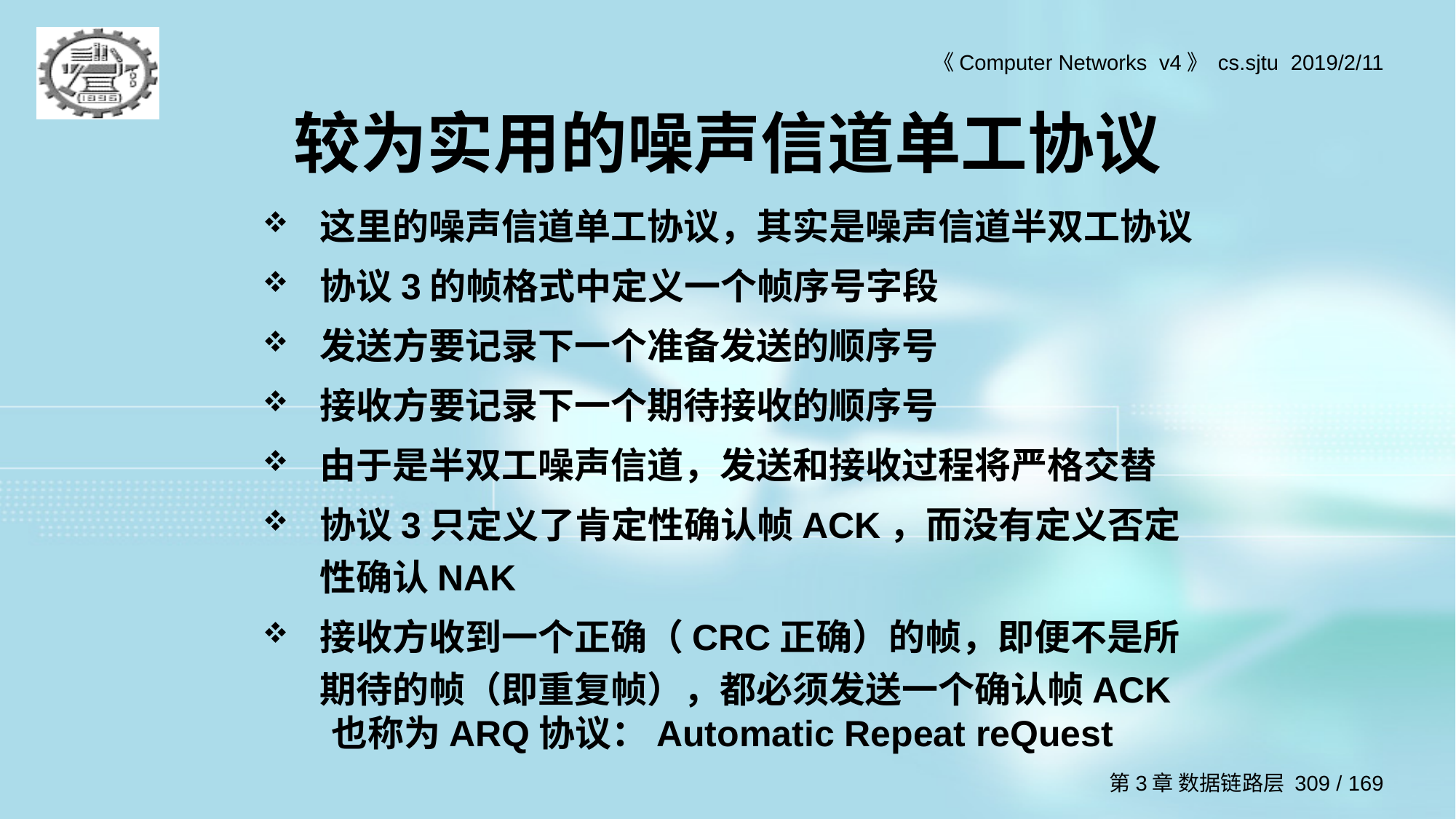

# 较为实用的噪声信道单工协议
这里的噪声信道单工协议，其实是噪声信道半双工协议
协议3的帧格式中定义一个帧序号字段
发送方要记录下一个准备发送的顺序号
接收方要记录下一个期待接收的顺序号
由于是半双工噪声信道，发送和接收过程将严格交替
协议3只定义了肯定性确认帧ACK，而没有定义否定性确认NAK
接收方收到一个正确（CRC正确）的帧，即便不是所期待的帧（即重复帧），都必须发送一个确认帧ACK
也称为ARQ协议：Automatic Repeat reQuest